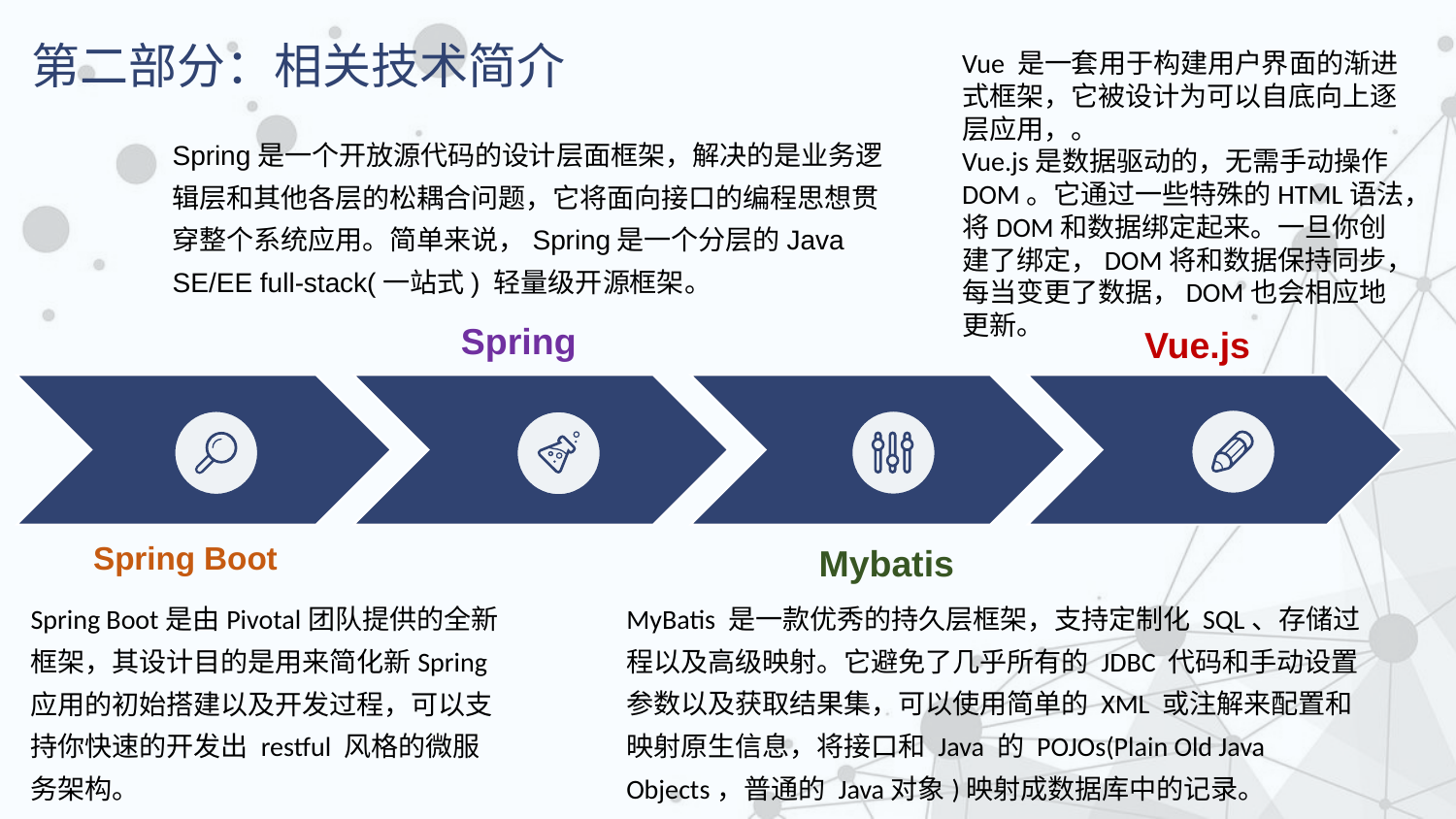

第二部分：相关技术简介
Vue 是一套用于构建用户界面的渐进式框架，它被设计为可以自底向上逐层应用，。
Vue.js是数据驱动的，无需手动操作DOM。它通过一些特殊的HTML语法，将DOM和数据绑定起来。一旦你创建了绑定，DOM将和数据保持同步，每当变更了数据，DOM也会相应地更新。
Spring是一个开放源代码的设计层面框架，解决的是业务逻辑层和其他各层的松耦合问题，它将面向接口的编程思想贯穿整个系统应用。简单来说，Spring是一个分层的Java SE/EE full-stack(一站式) 轻量级开源框架。
Spring
Vue.js

Spring Boot
Mybatis
Spring Boot是由Pivotal团队提供的全新框架，其设计目的是用来简化新Spring应用的初始搭建以及开发过程，可以支持你快速的开发出 restful 风格的微服务架构。

MyBatis 是一款优秀的持久层框架，支持定制化 SQL、存储过程以及高级映射。它避免了几乎所有的 JDBC 代码和手动设置参数以及获取结果集，可以使用简单的 XML 或注解来配置和映射原生信息，将接口和 Java 的 POJOs(Plain Old Java Objects，普通的 Java对象)映射成数据库中的记录。